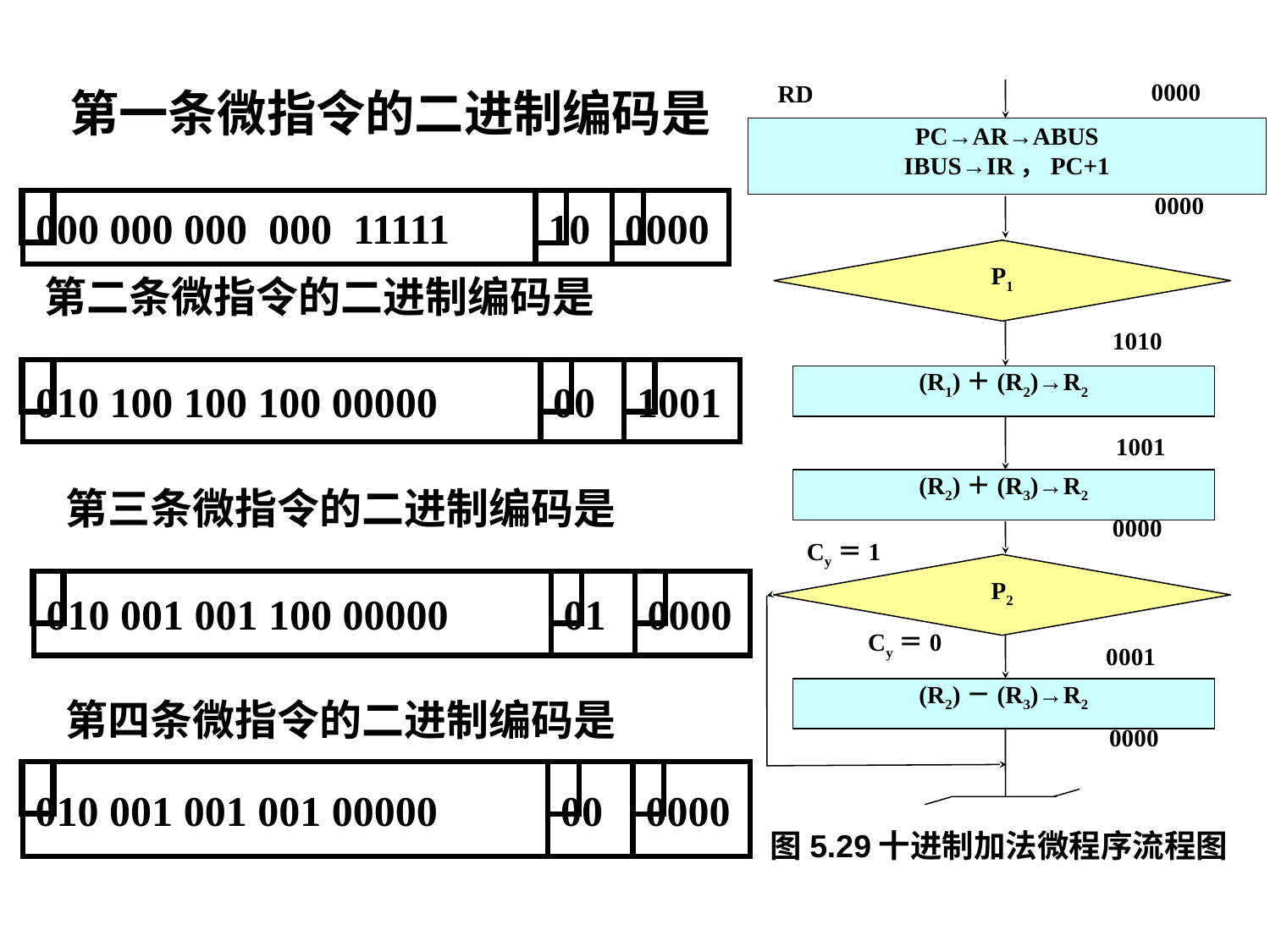

第一条微指令的二进制编码是
0000
RD

PC→AR→ABUS
IBUS→IR，PC+1
0000

P1

1010
(R1)＋(R2)→R2

1001
(R2)＋(R3)→R2
0000

Cy＝1
P2

Cy＝0

0001
(R2)－(R3)→R2
0000

000 000 000  000  11111

10

0000

第二条微指令的二进制编码是

010 100 100 100 00000

00

1001

第三条微指令的二进制编码是

010 001 001 100 00000

01

0000

第四条微指令的二进制编码是

010 001 001 001 00000

00

0000

图5.29十进制加法微程序流程图